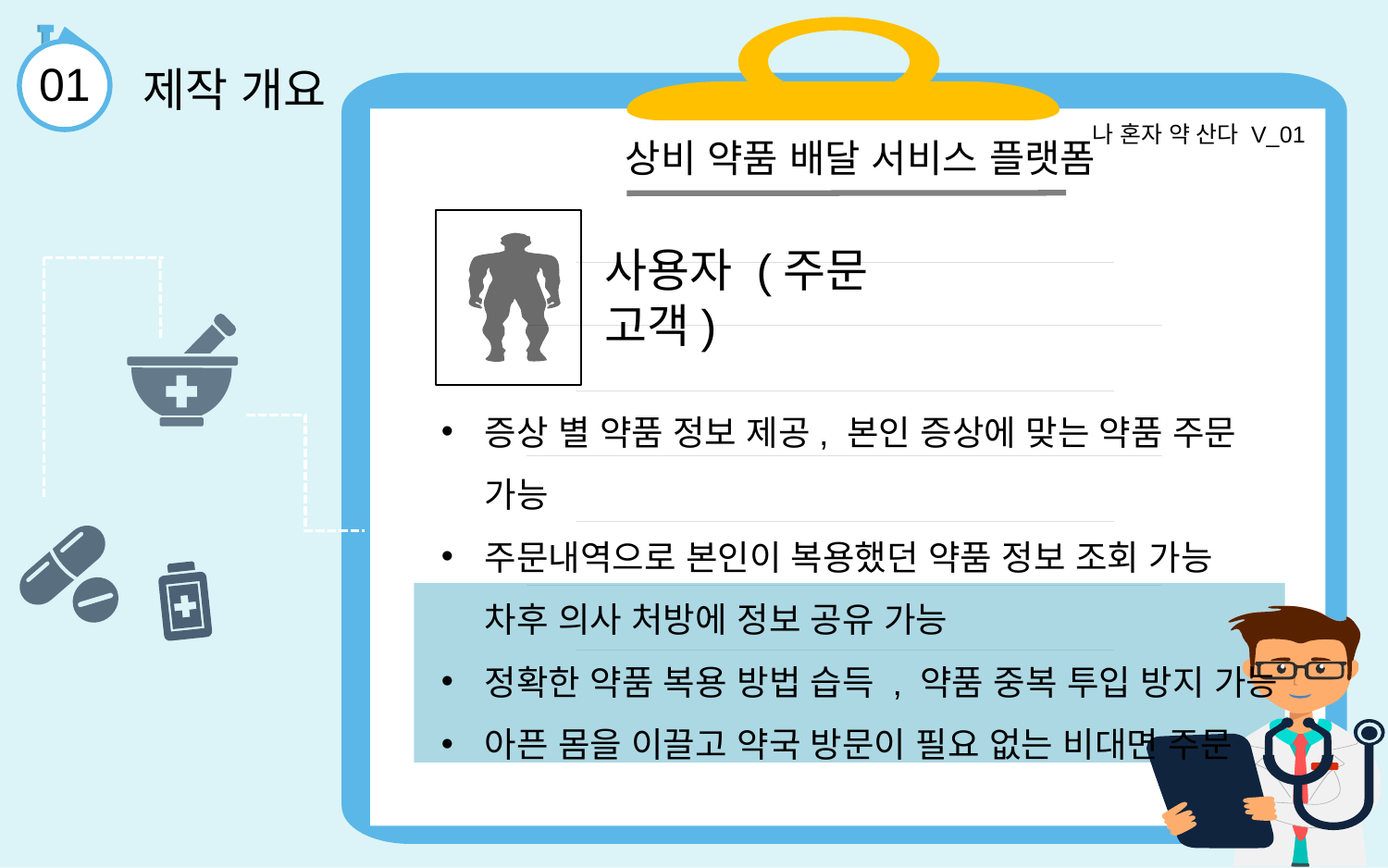

01
제작 개요
나 혼자 약 산다 V_01
상비 약품 배달 서비스 플랫폼
사용자 (주문 고객)

증상 별 약품 정보 제공, 본인 증상에 맞는 약품 주문 가능
주문내역으로 본인이 복용했던 약품 정보 조회 가능   차후 의사 처방에 정보 공유 가능
정확한 약품 복용 방법 습득 , 약품 중복 투입 방지 가능
아픈 몸을 이끌고 약국 방문이 필요 없는 비대면 주문